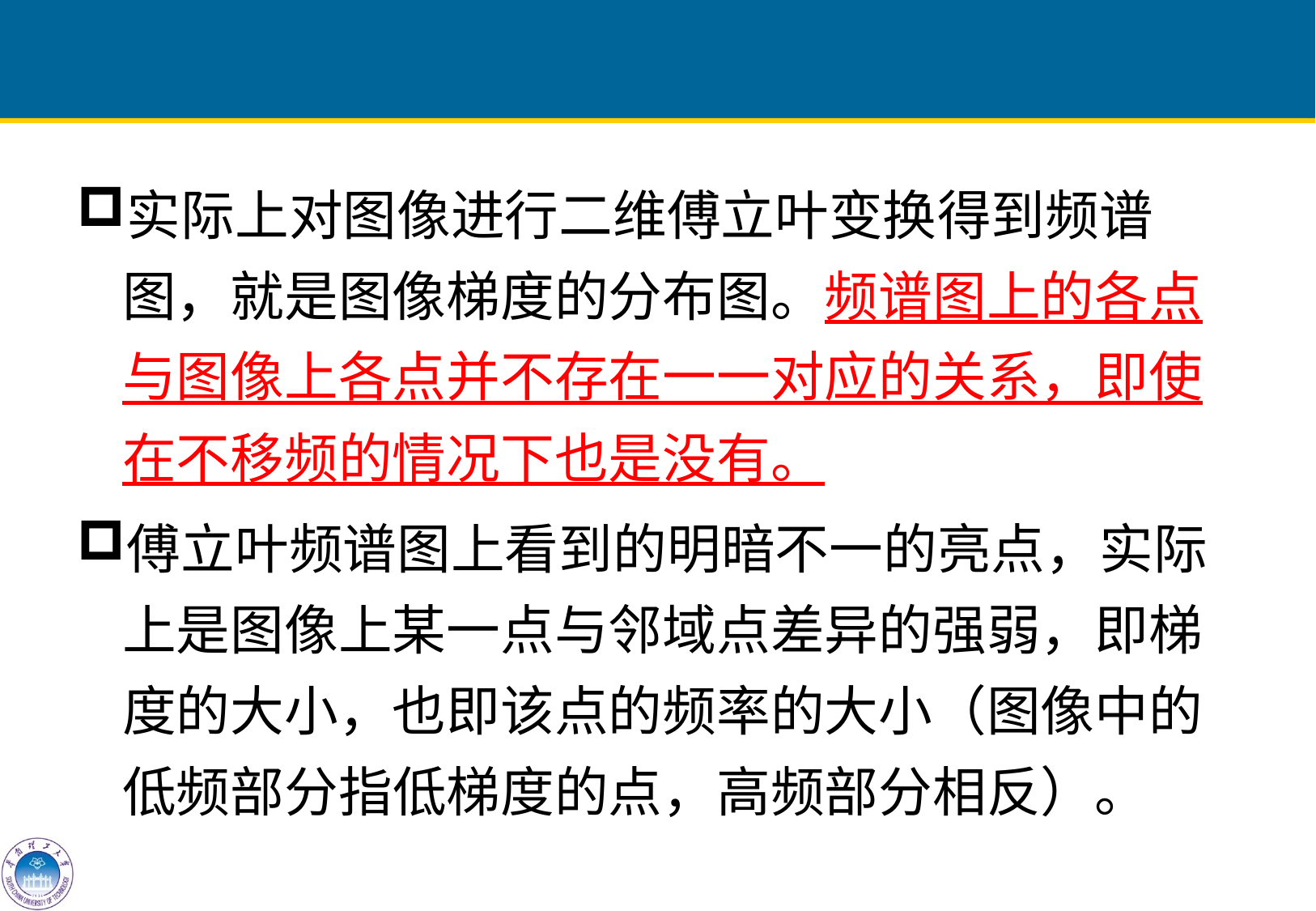

#
实际上对图像进行二维傅立叶变换得到频谱图，就是图像梯度的分布图。频谱图上的各点与图像上各点并不存在一一对应的关系，即使在不移频的情况下也是没有。
傅立叶频谱图上看到的明暗不一的亮点，实际上是图像上某一点与邻域点差异的强弱，即梯度的大小，也即该点的频率的大小（图像中的低频部分指低梯度的点，高频部分相反）。